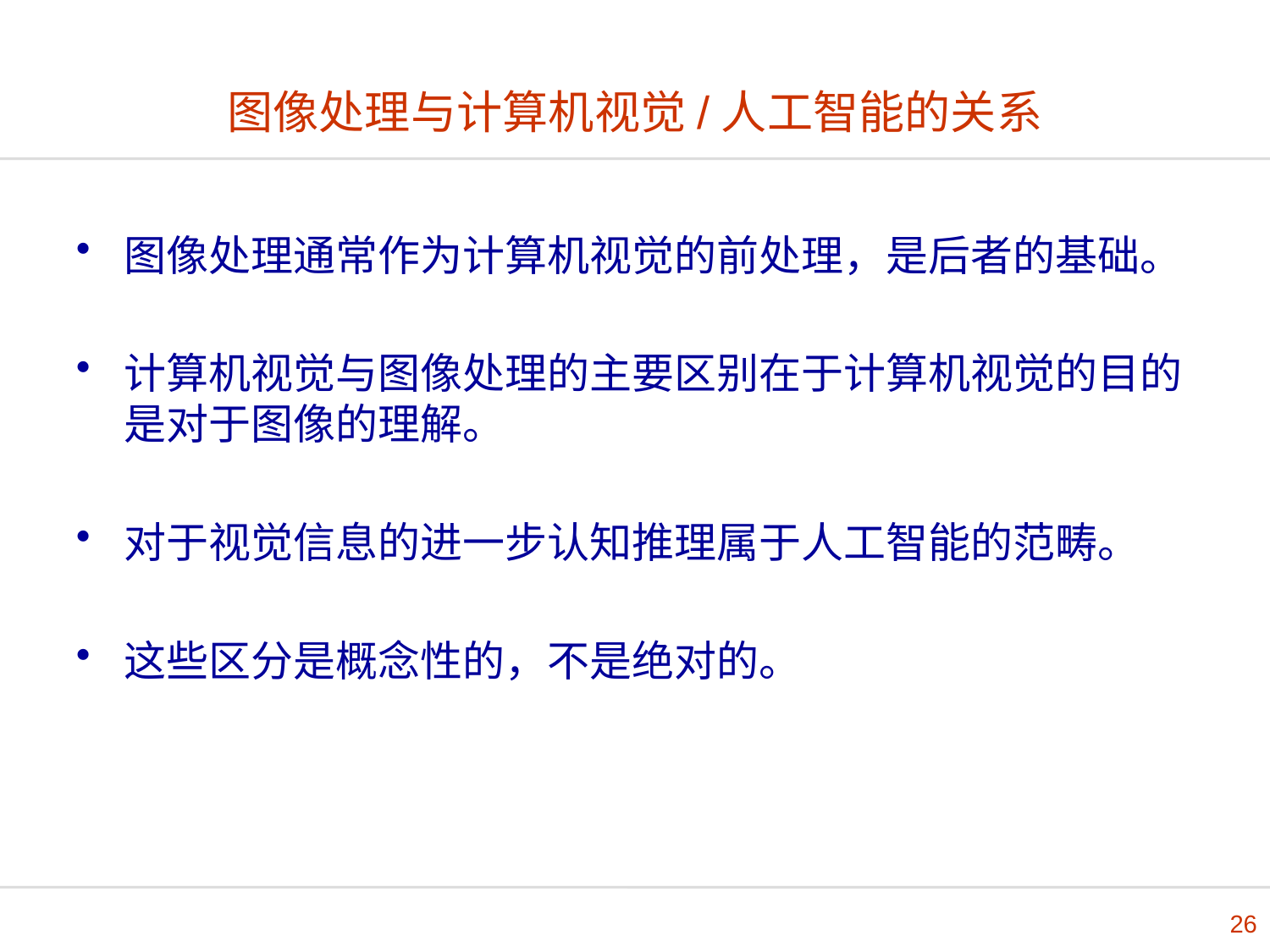

# 图像处理与计算机视觉/人工智能的关系
图像处理通常作为计算机视觉的前处理，是后者的基础。

计算机视觉与图像处理的主要区别在于计算机视觉的目的是对于图像的理解。

对于视觉信息的进一步认知推理属于人工智能的范畴。

这些区分是概念性的，不是绝对的。

26